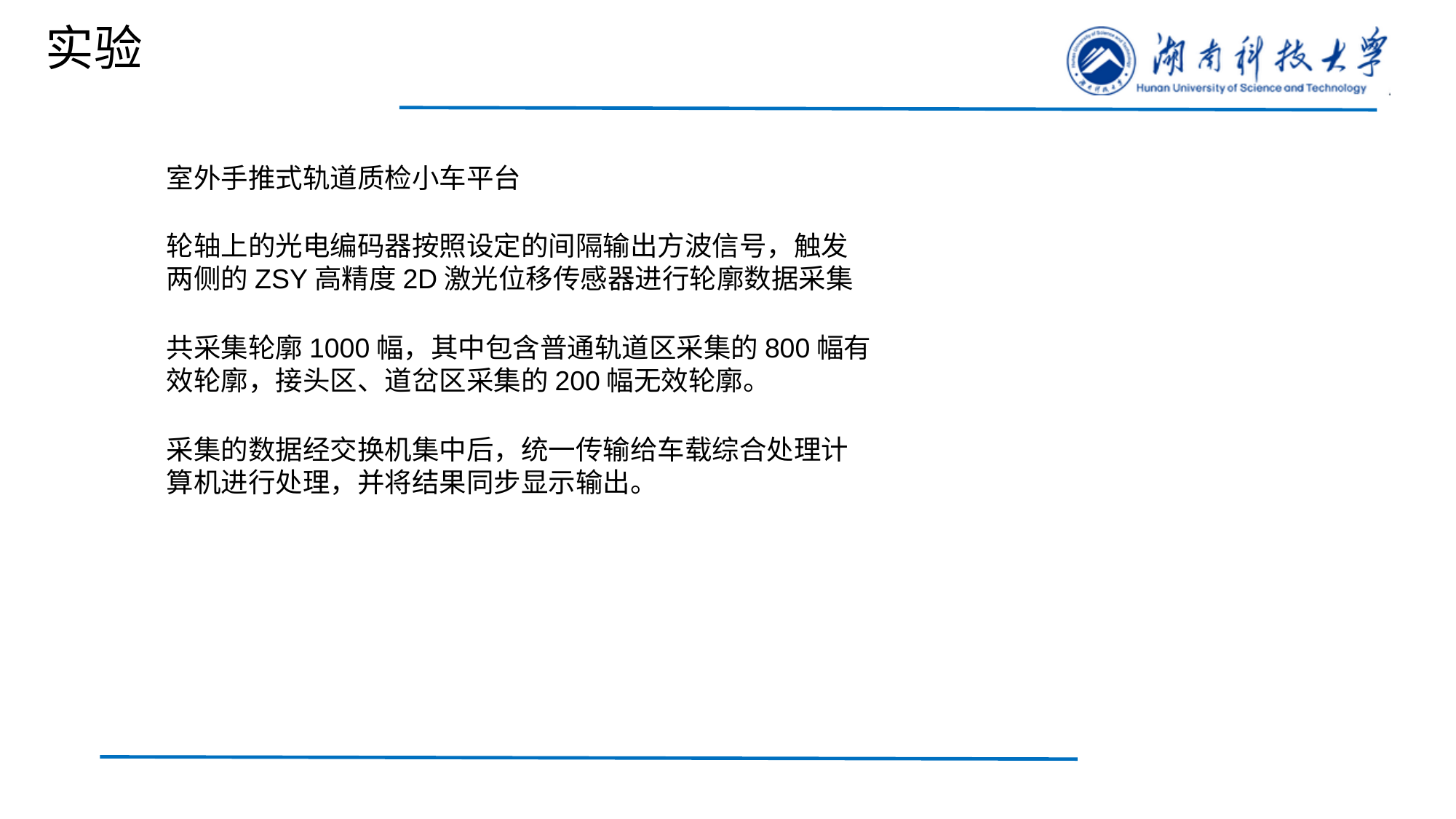

实验
室外手推式轨道质检小车平台
轮轴上的光电编码器按照设定的间隔输出方波信号，触发两侧的ZSY高精度2D激光位移传感器进行轮廓数据采集
共采集轮廓1000幅，其中包含普通轨道区采集的800幅有效轮廓，接头区、道岔区采集的200幅无效轮廓。
采集的数据经交换机集中后，统一传输给车载综合处理计算机进行处理，并将结果同步显示输出。